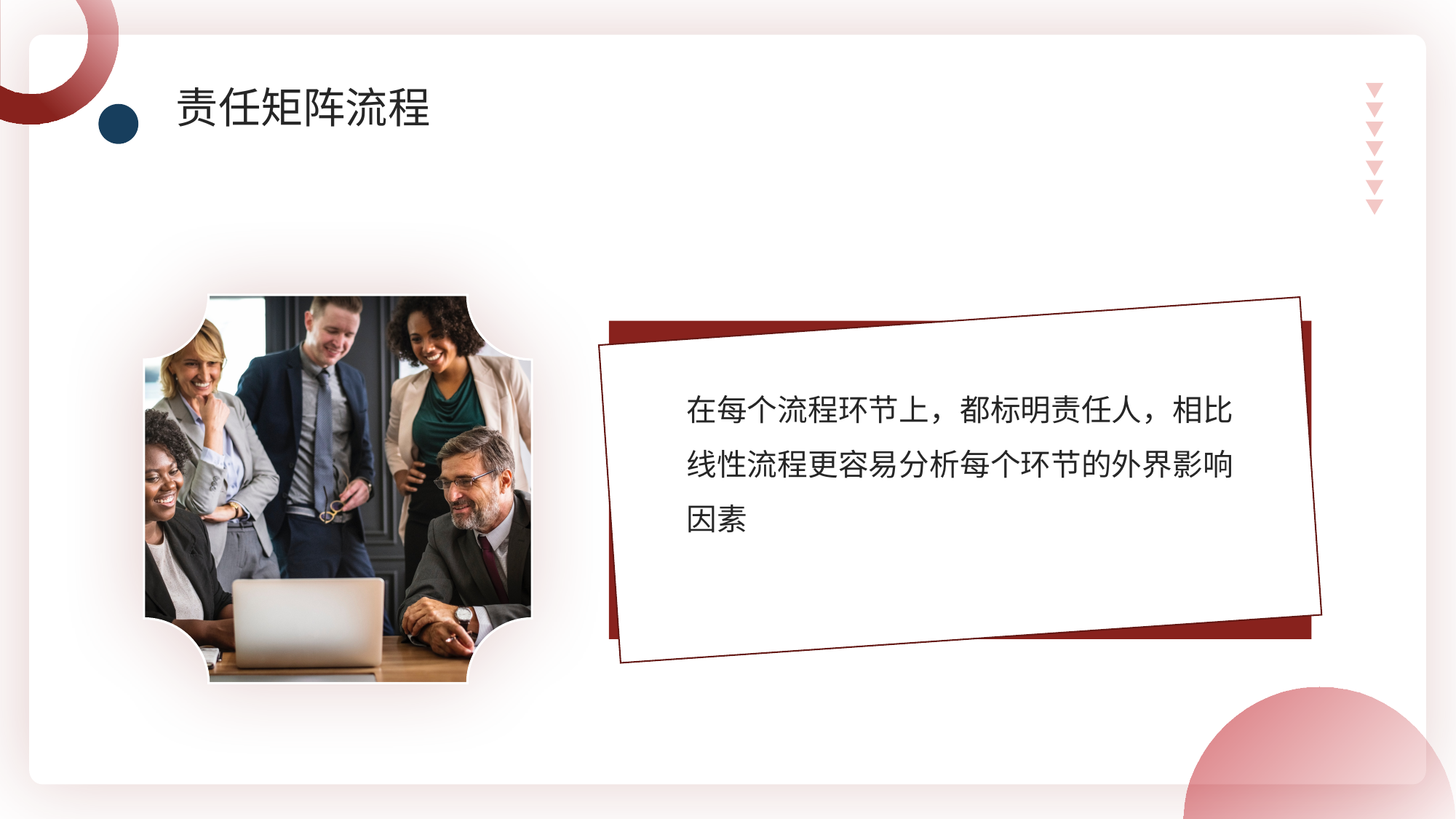

责任矩阵流程

在每个流程环节上，都标明责任人，相比线性流程更容易分析每个环节的外界影响因素